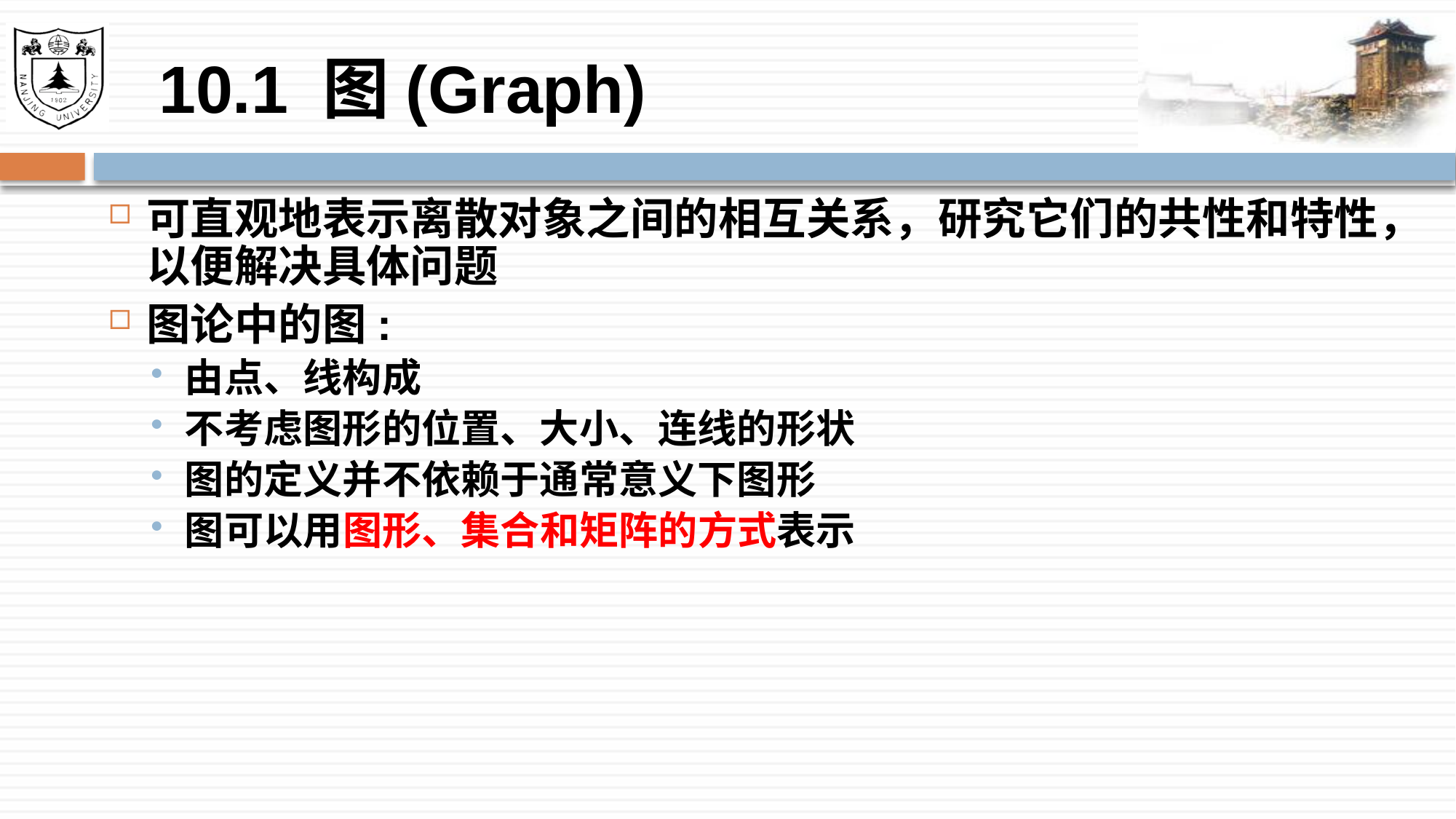

# 10.1 图(Graph)
可直观地表示离散对象之间的相互关系，研究它们的共性和特性，以便解决具体问题
图论中的图:
由点、线构成
不考虑图形的位置、大小、连线的形状
图的定义并不依赖于通常意义下图形
图可以用图形、集合和矩阵的方式表示